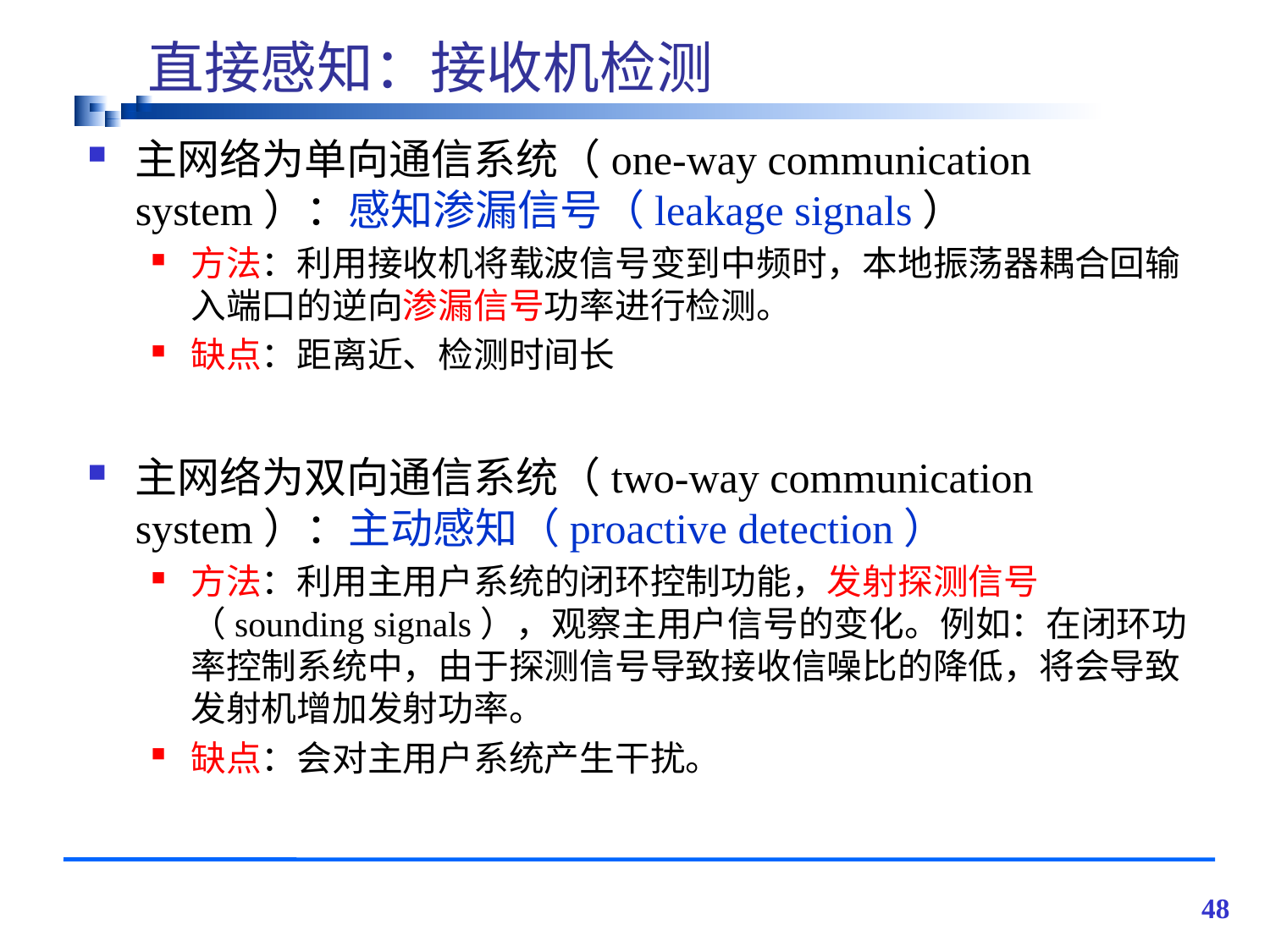

# 直接感知：接收机检测
主网络为单向通信系统（one-way communication system）：感知渗漏信号（leakage signals）
方法：利用接收机将载波信号变到中频时，本地振荡器耦合回输入端口的逆向渗漏信号功率进行检测。
缺点：距离近、检测时间长

主网络为双向通信系统（two-way communication system）：主动感知（proactive detection）
方法：利用主用户系统的闭环控制功能，发射探测信号（sounding signals），观察主用户信号的变化。例如：在闭环功率控制系统中，由于探测信号导致接收信噪比的降低，将会导致发射机增加发射功率。
缺点：会对主用户系统产生干扰。

48